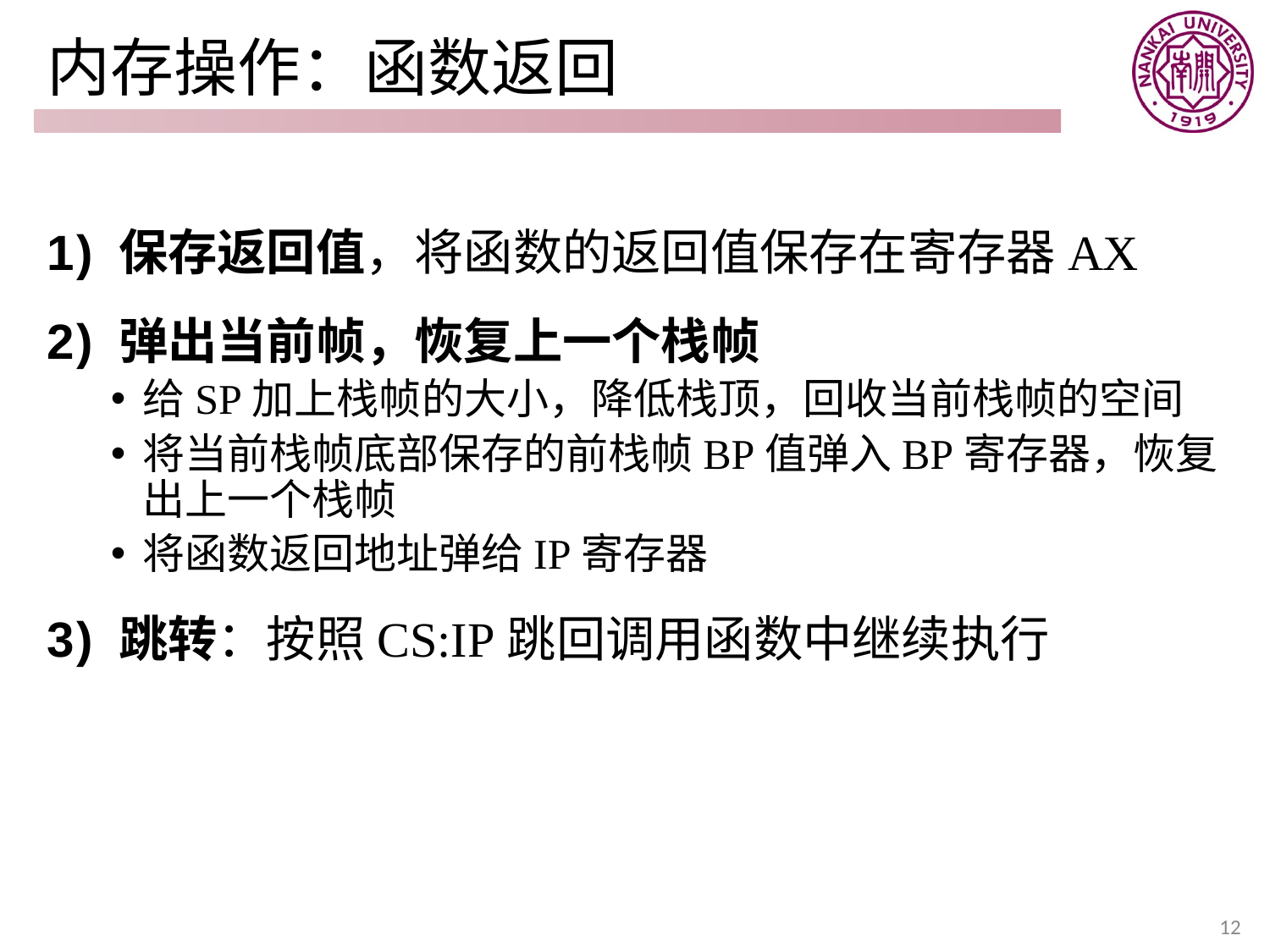

# 内存操作：函数返回
保存返回值，将函数的返回值保存在寄存器AX
弹出当前帧，恢复上一个栈帧
给SP加上栈帧的大小，降低栈顶，回收当前栈帧的空间
将当前栈帧底部保存的前栈帧BP值弹入BP寄存器，恢复出上一个栈帧
将函数返回地址弹给IP寄存器
跳转：按照CS:IP跳回调用函数中继续执行
12